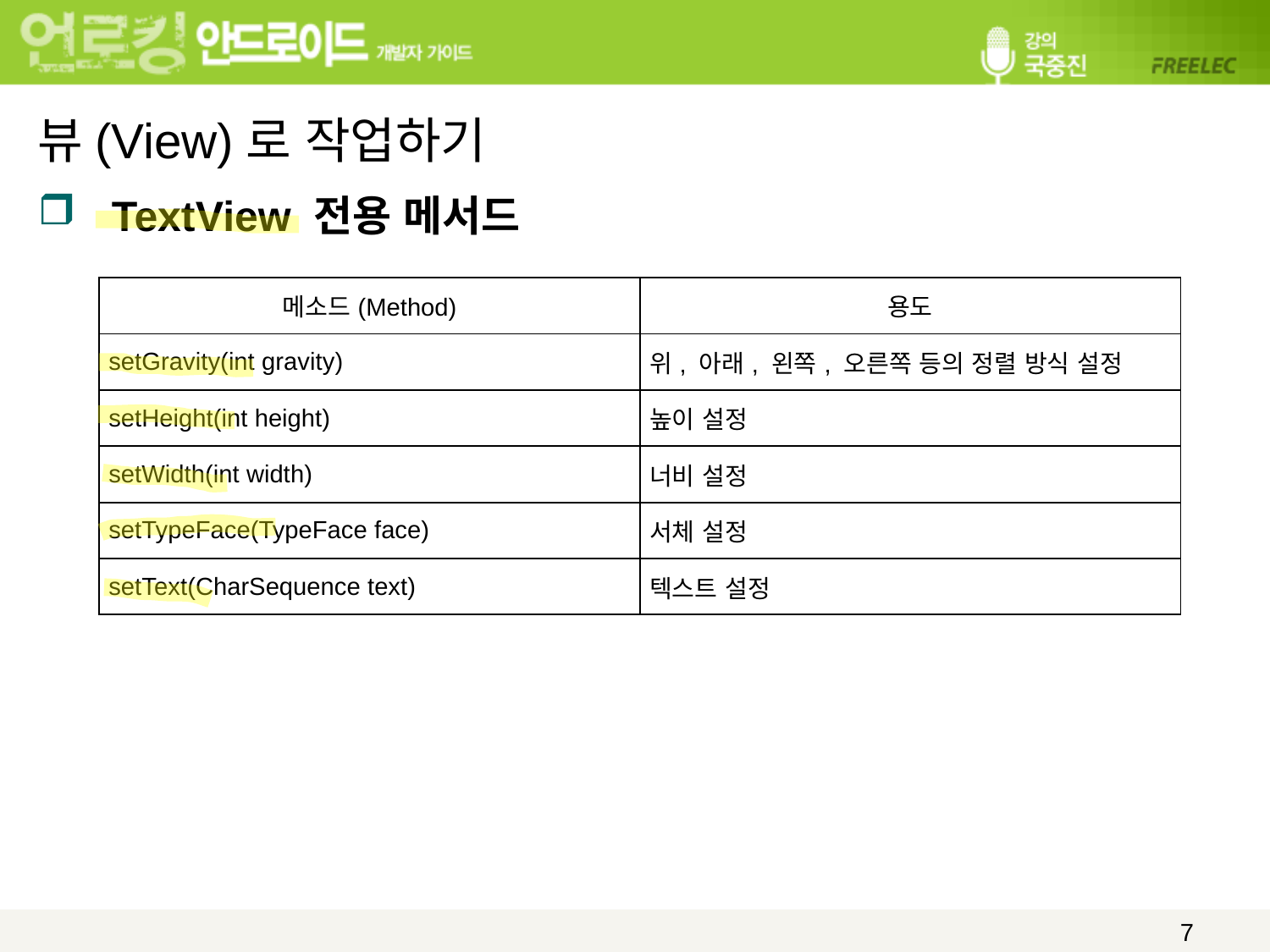

# 뷰(View)로 작업하기
TextView 전용 메서드
| 메소드(Method) | 용도 |
| --- | --- |
| setGravity(int gravity) | 위, 아래, 왼쪽, 오른쪽 등의 정렬 방식 설정 |
| setHeight(int height) | 높이 설정 |
| setWidth(int width) | 너비 설정 |
| setTypeFace(TypeFace face) | 서체 설정 |
| setText(CharSequence text) | 텍스트 설정 |
7